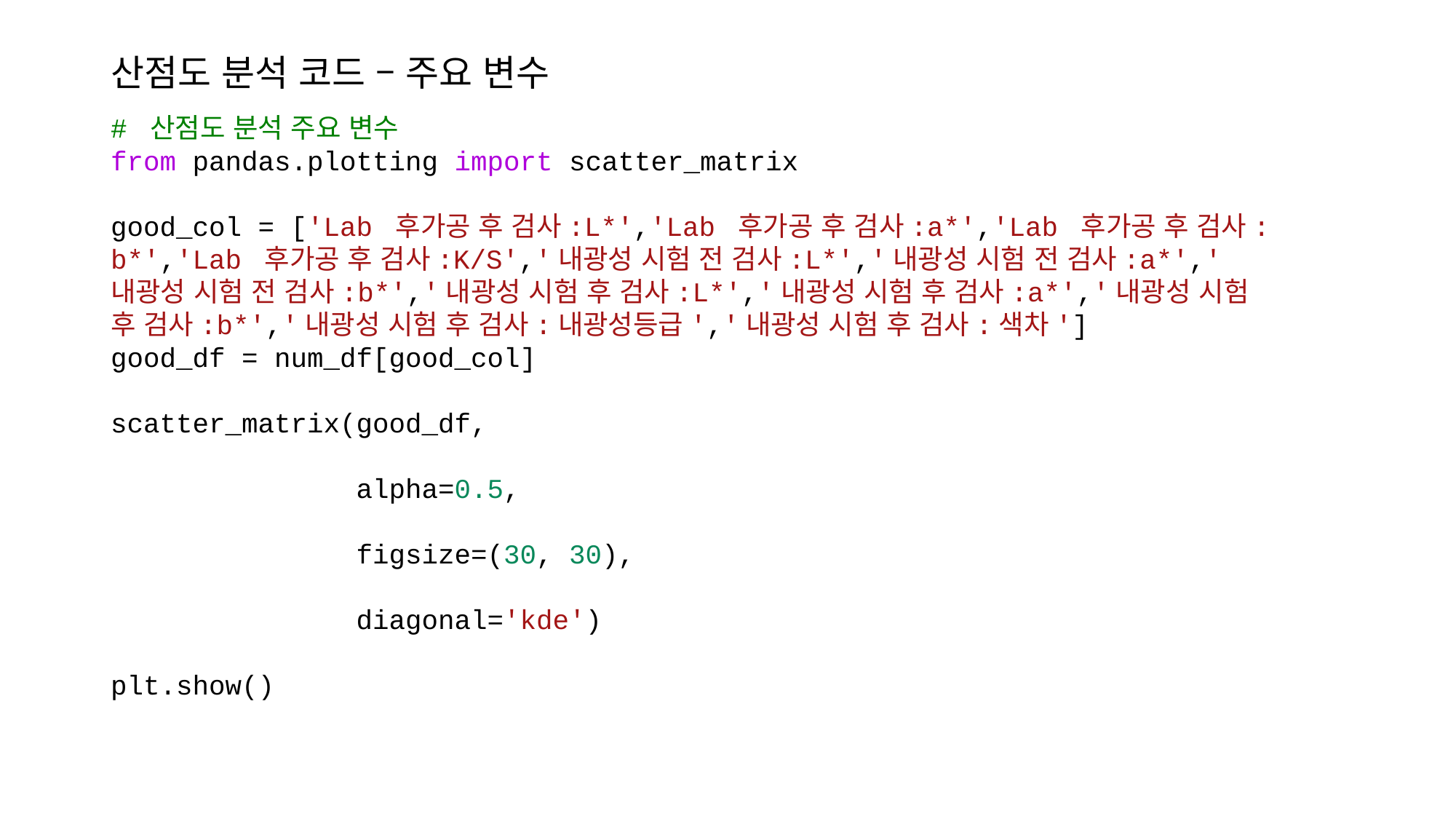

# 산점도 분석 코드 – 주요 변수
# 산점도 분석 주요 변수
from pandas.plotting import scatter_matrix
good_col = ['Lab 후가공 후 검사:L*','Lab 후가공 후 검사:a*','Lab 후가공 후 검사:b*','Lab 후가공 후 검사:K/S','내광성 시험 전 검사:L*','내광성 시험 전 검사:a*','내광성 시험 전 검사:b*','내광성 시험 후 검사:L*','내광성 시험 후 검사:a*','내광성 시험 후 검사:b*','내광성 시험 후 검사:내광성등급','내광성 시험 후 검사:색차']
good_df = num_df[good_col]
scatter_matrix(good_df,
               alpha=0.5,
               figsize=(30, 30),
               diagonal='kde')
plt.show()